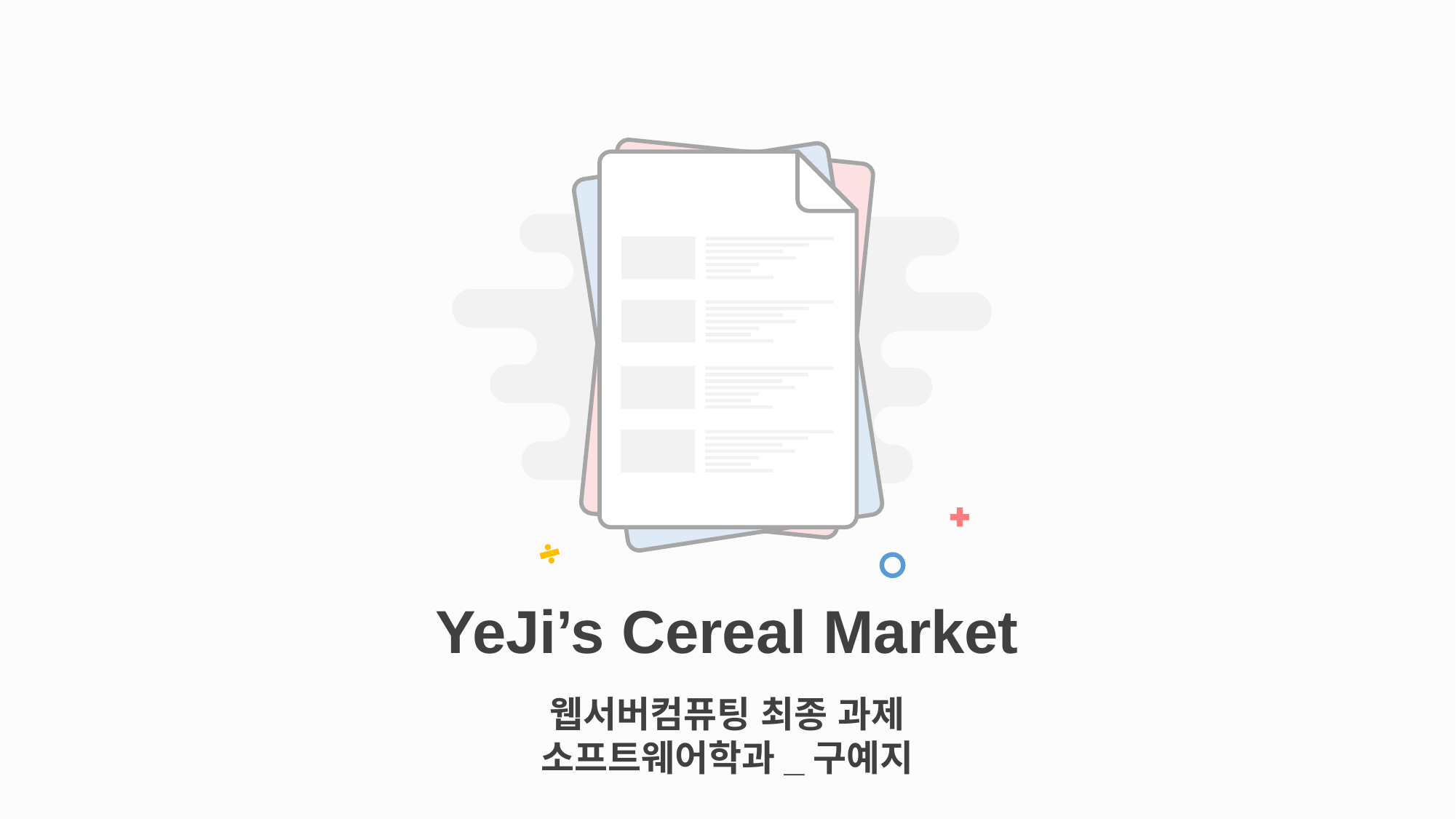

YeJi’s Cereal Market

웹서버컴퓨팅 최종 과제
소프트웨어학과_구예지